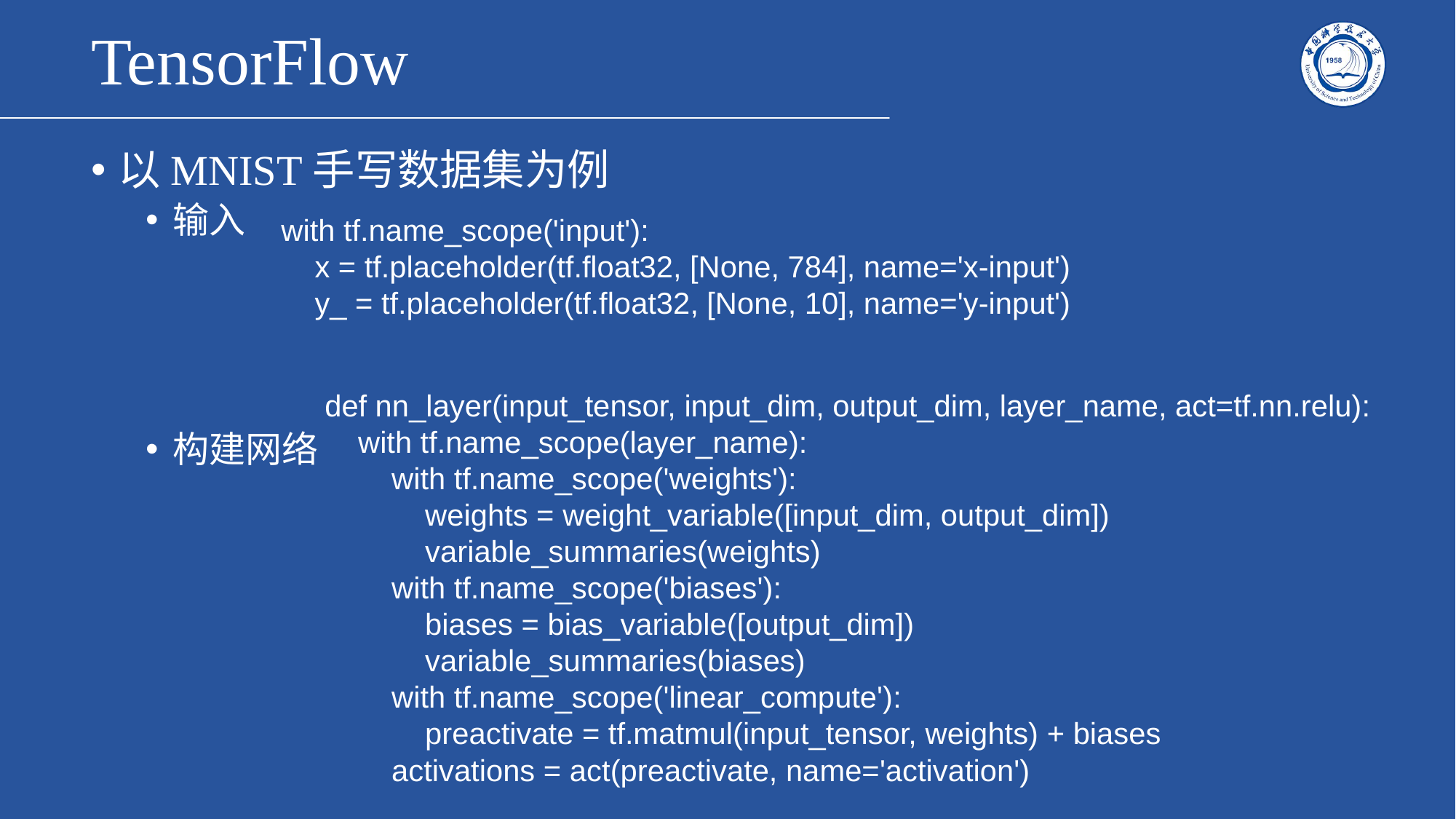

# TensorFlow
36
以MNIST手写数据集为例
输入

构建网络

with tf.name_scope('input'):
    x = tf.placeholder(tf.float32, [None, 784], name='x-input')
    y_ = tf.placeholder(tf.float32, [None, 10], name='y-input')
def nn_layer(input_tensor, input_dim, output_dim, layer_name, act=tf.nn.relu):
    with tf.name_scope(layer_name):
        with tf.name_scope('weights'):
            weights = weight_variable([input_dim, output_dim])
            variable_summaries(weights)
        with tf.name_scope('biases'):
            biases = bias_variable([output_dim])
            variable_summaries(biases)
        with tf.name_scope('linear_compute'):
            preactivate = tf.matmul(input_tensor, weights) + biases
        activations = act(preactivate, name='activation')